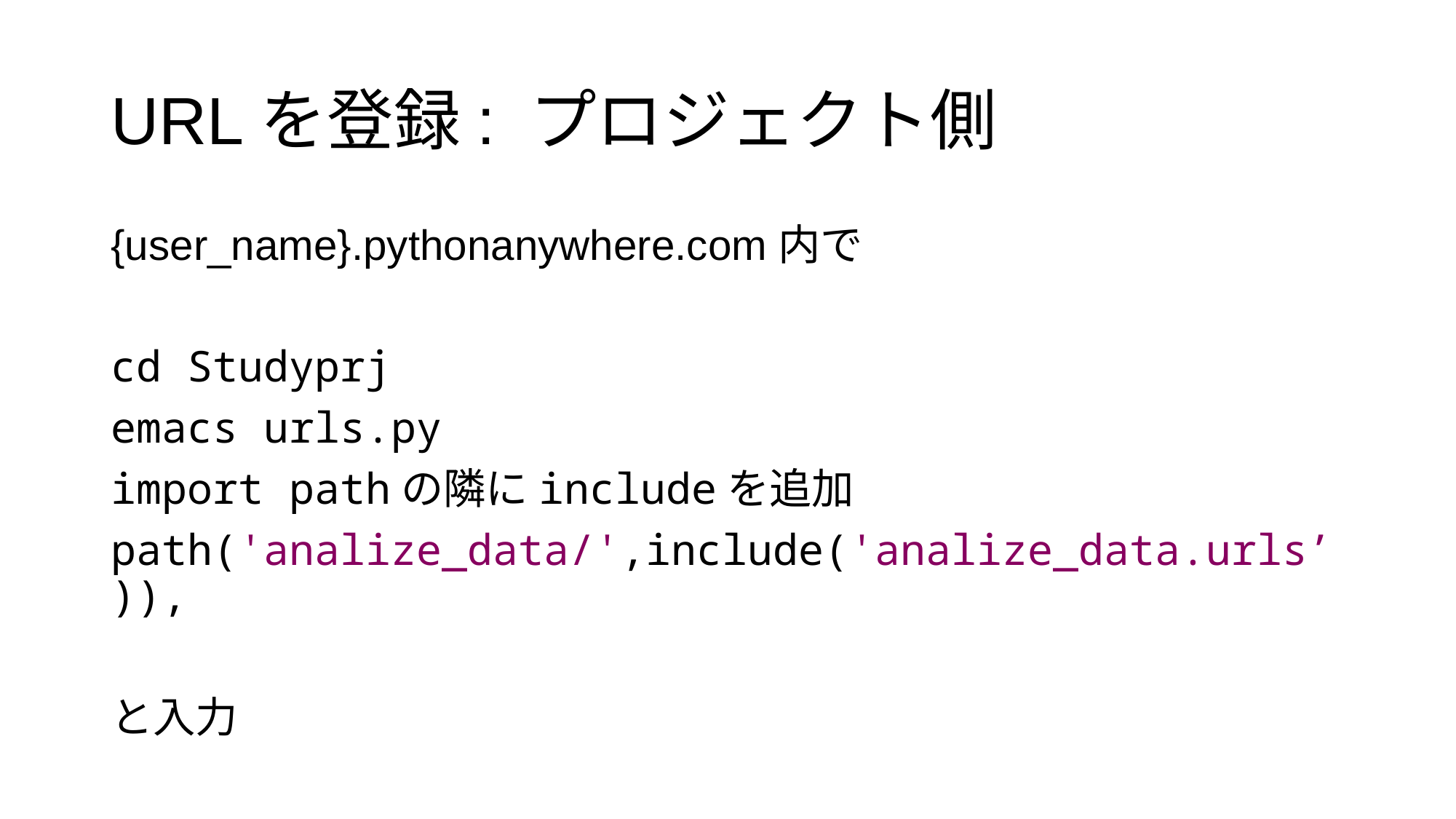

# URLを登録: プロジェクト側
{user_name}.pythonanywhere.com内で

cd Studyprj
emacs urls.py
import pathの隣にincludeを追加
path('analize_data/',include('analize_data.urls’)),

と入力